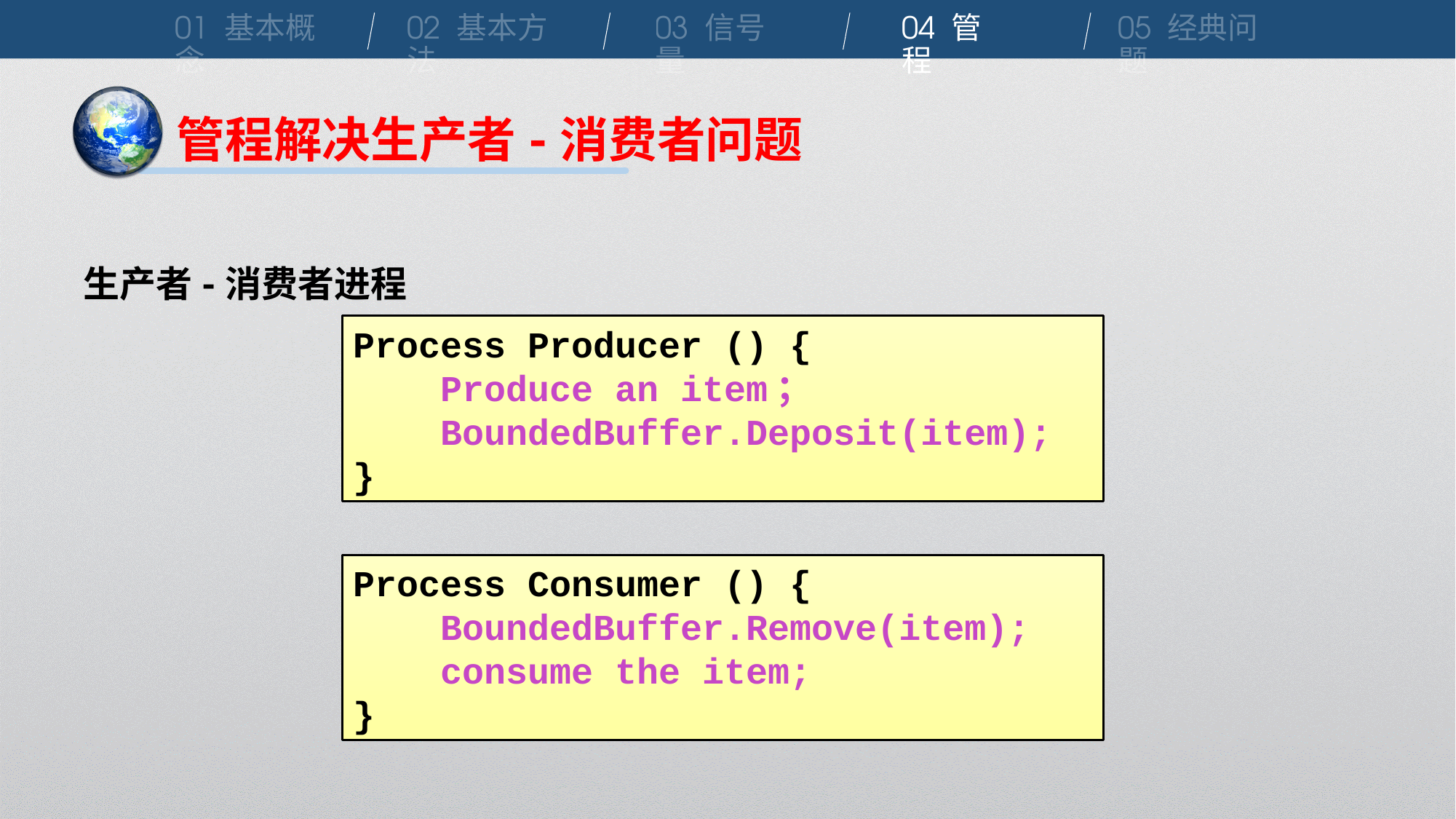

01 基本概念
02 基本方法
03 信号量
04 管程
05 经典问题
管程解决生产者-消费者问题
生产者-消费者进程
Process Producer () {
    Produce an item；
    BoundedBuffer.Deposit(item);
}
Process Consumer () {
    BoundedBuffer.Remove(item);
    consume the item;
}